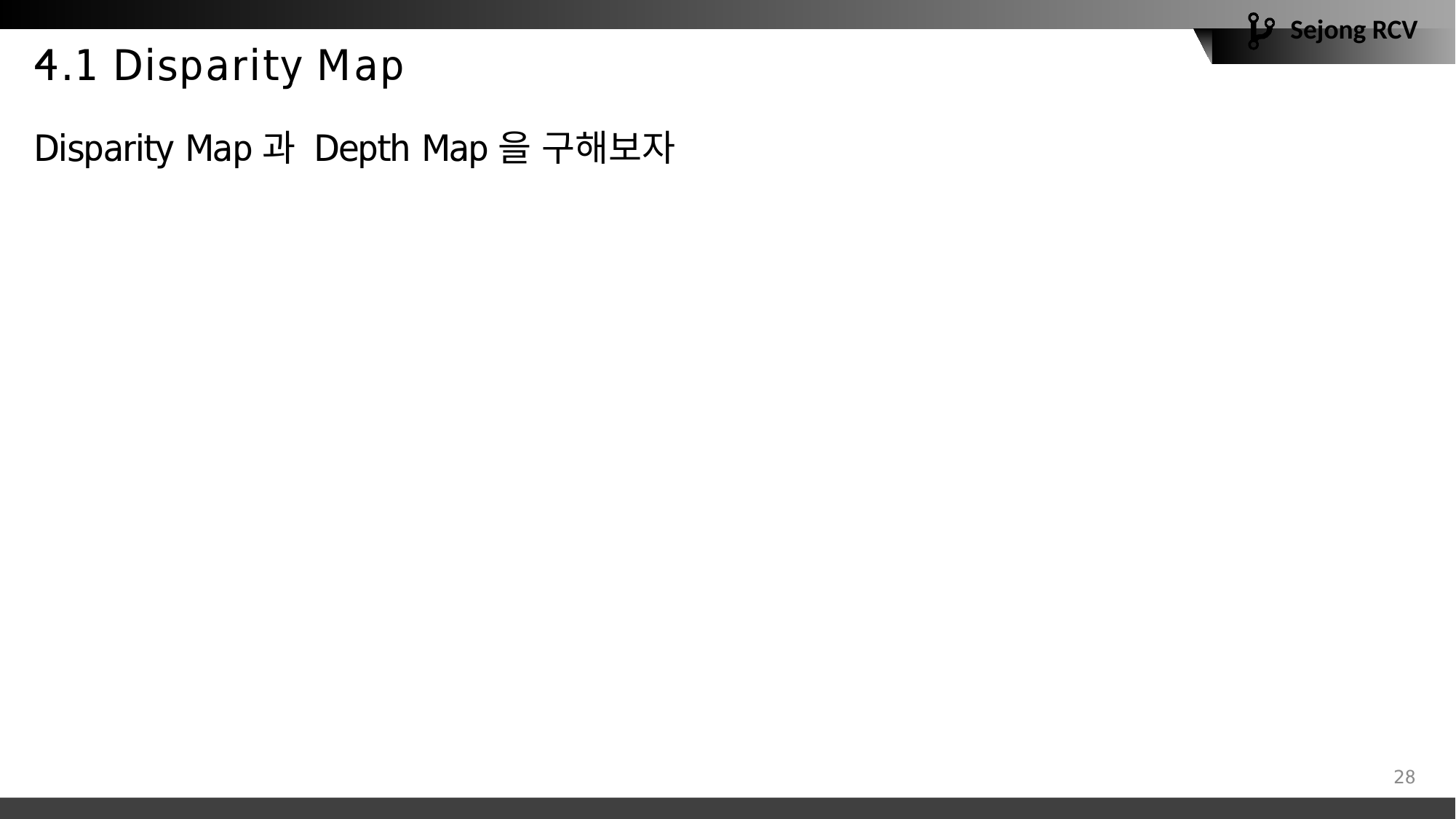

# 4.1 Disparity Map
Disparity Map과 Depth Map을 구해보자
28